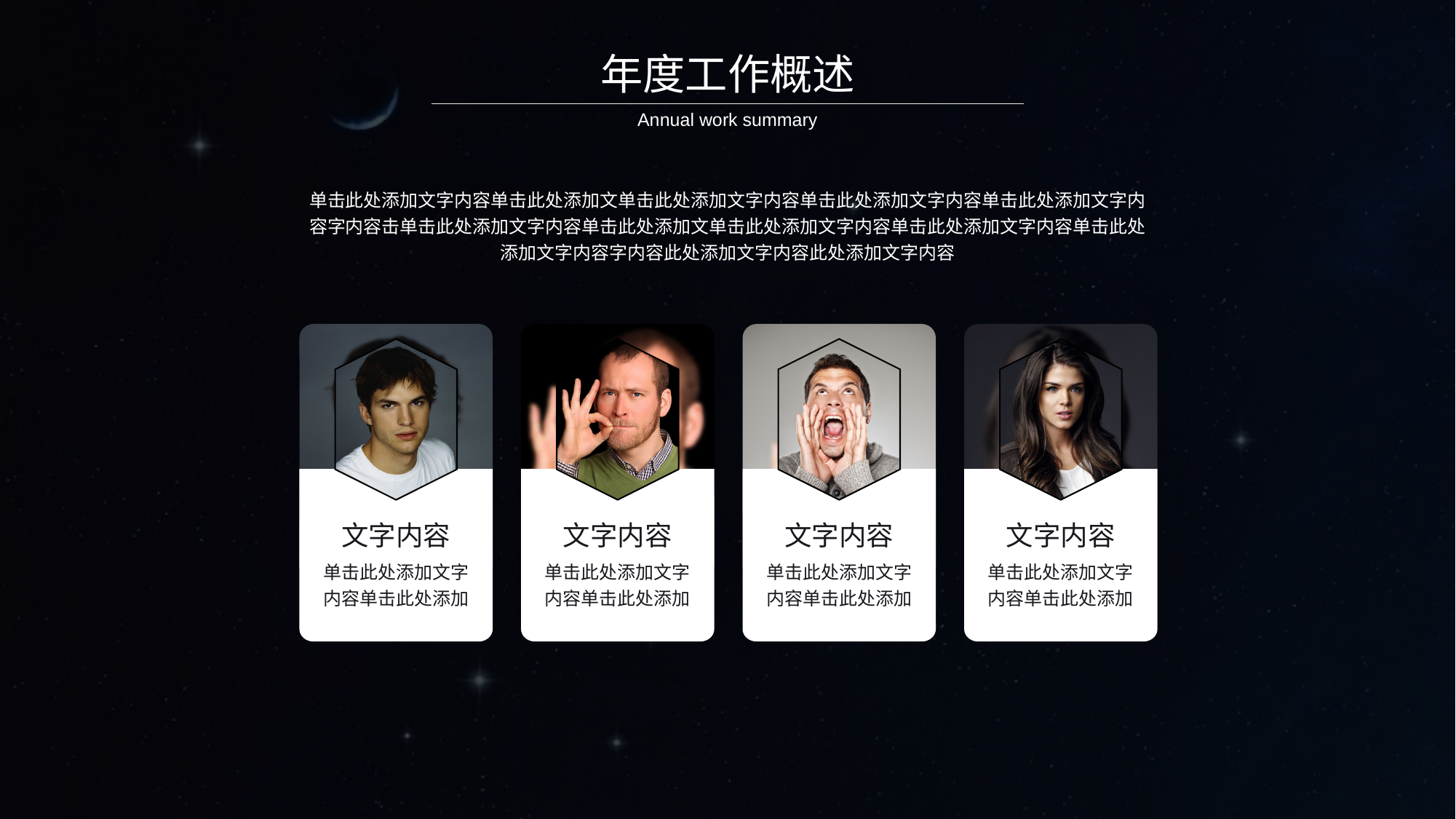

年度工作概述
Annual work summary
单击此处添加文字内容单击此处添加文单击此处添加文字内容单击此处添加文字内容单击此处添加文字内容字内容击单击此处添加文字内容单击此处添加文单击此处添加文字内容单击此处添加文字内容单击此处添加文字内容字内容此处添加文字内容此处添加文字内容

文字内容
单击此处添加文字内容单击此处添加

文字内容
单击此处添加文字内容单击此处添加

文字内容
单击此处添加文字内容单击此处添加

文字内容
单击此处添加文字内容单击此处添加